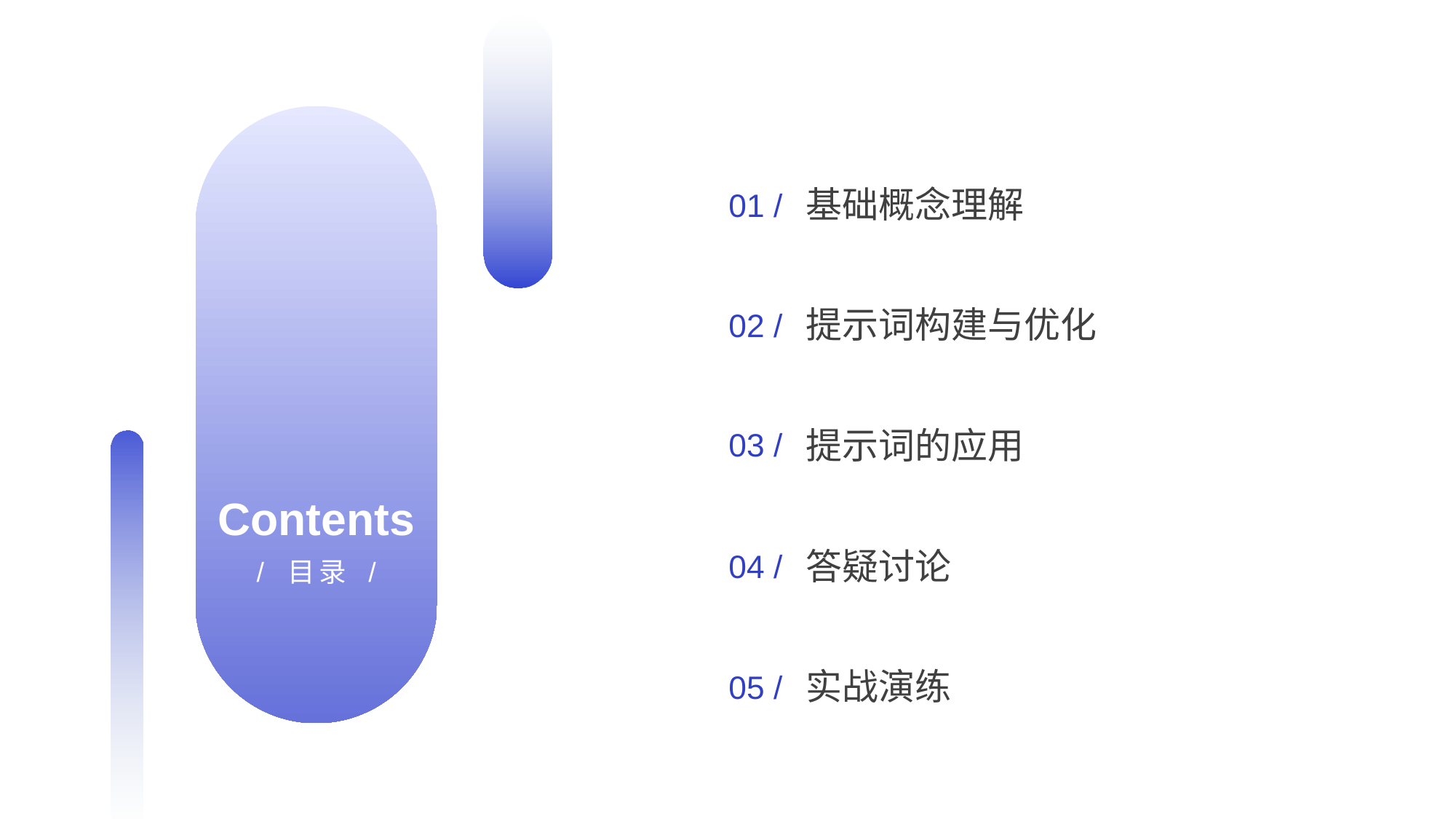

基础概念理解
01 /
提示词构建与优化
02 /

提示词的应用
03 /

Contents
答疑讨论
04 /

/ 目录 /
实战演练
05 /